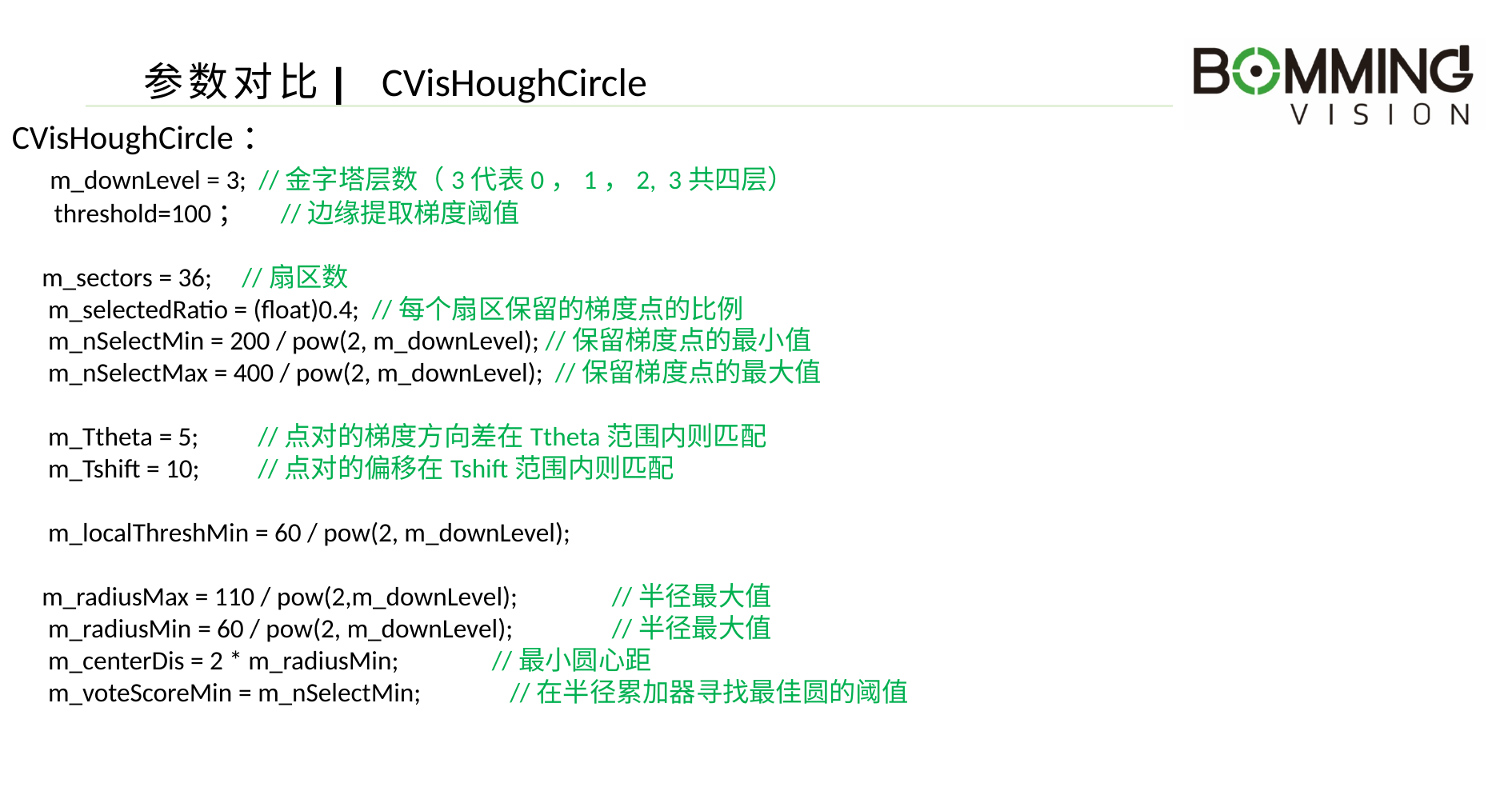

参数对比|  CVisHoughCircle

CVisHoughCircle：
     m_downLevel = 3;  //金字塔层数（3代表0，1，2,  3共四层） 
      threshold=100；     //边缘提取梯度阈值

     m_sectors = 36;     //扇区数 
     m_selectedRatio = (float)0.4; 	//每个扇区保留的梯度点的比例
     m_nSelectMin = 200 / pow(2, m_downLevel); //保留梯度点的最小值
     m_nSelectMax = 400 / pow(2, m_downLevel);  //保留梯度点的最大值
     m_Ttheta = 5; 	 //点对的梯度方向差在Ttheta范围内则匹配
     m_Tshift = 10; 	 //点对的偏移在Tshift范围内则匹配
     m_localThreshMin = 60 / pow(2, m_downLevel);
     m_radiusMax = 110 / pow(2,m_downLevel);  	//半径最大值
     m_radiusMin = 60 / pow(2, m_downLevel);  	//半径最大值
     m_centerDis = 2 * m_radiusMin; 	//最小圆心距
     m_voteScoreMin = m_nSelectMin; 	   //在半径累加器寻找最佳圆的阈值